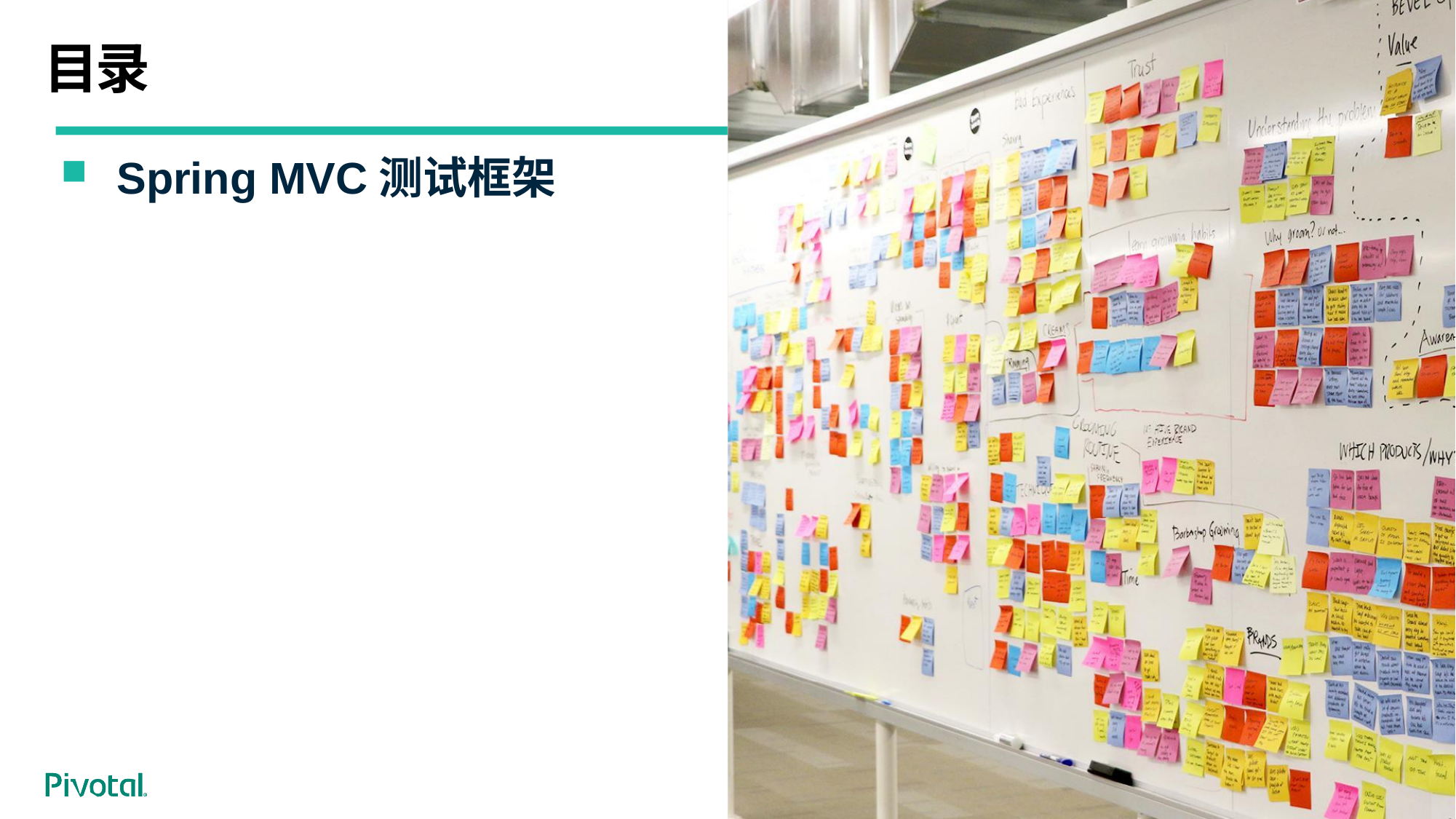

# 目录
Spring MVC测试框架
Cover w/ Image
29